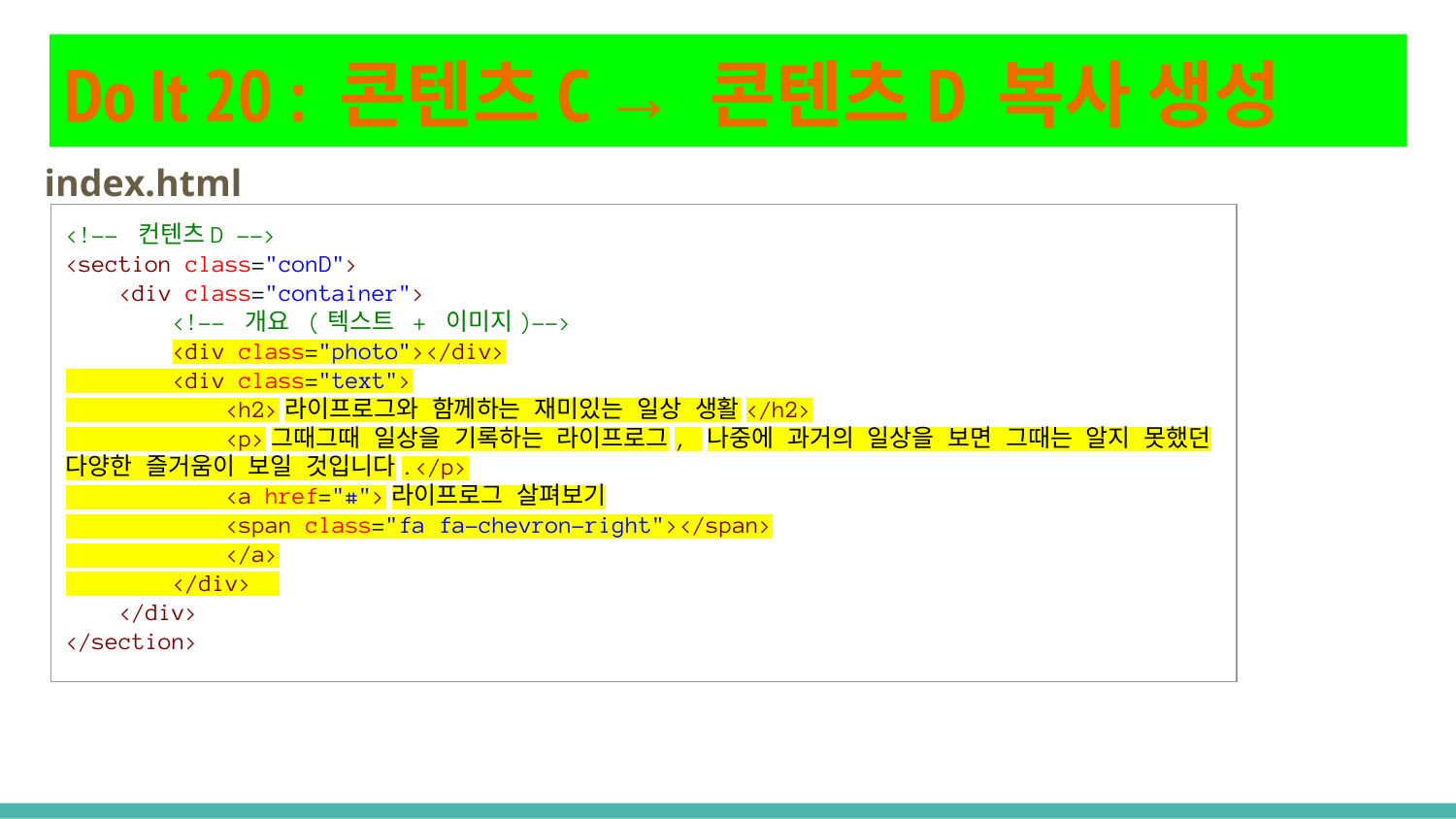

# Do It 20 : 콘텐츠C → 콘텐츠D 복사 생성
index.html
<!-- 컨텐츠D -->
<section class="conD">
    <div class="container">
        <!-- 개요 (텍스트 + 이미지)-->
        <div class="photo"></div>
        <div class="text">
            <h2>라이프로그와 함께하는 재미있는 일상 생활</h2>
            <p>그때그때 일상을 기록하는 라이프로그, 나중에 과거의 일상을 보면 그때는 알지 못했던 다양한 즐거움이 보일 것입니다.</p>
            <a href="#">라이프로그 살펴보기
            <span class="fa fa-chevron-right"></span>
            </a>
        </div>
    </div>
</section>